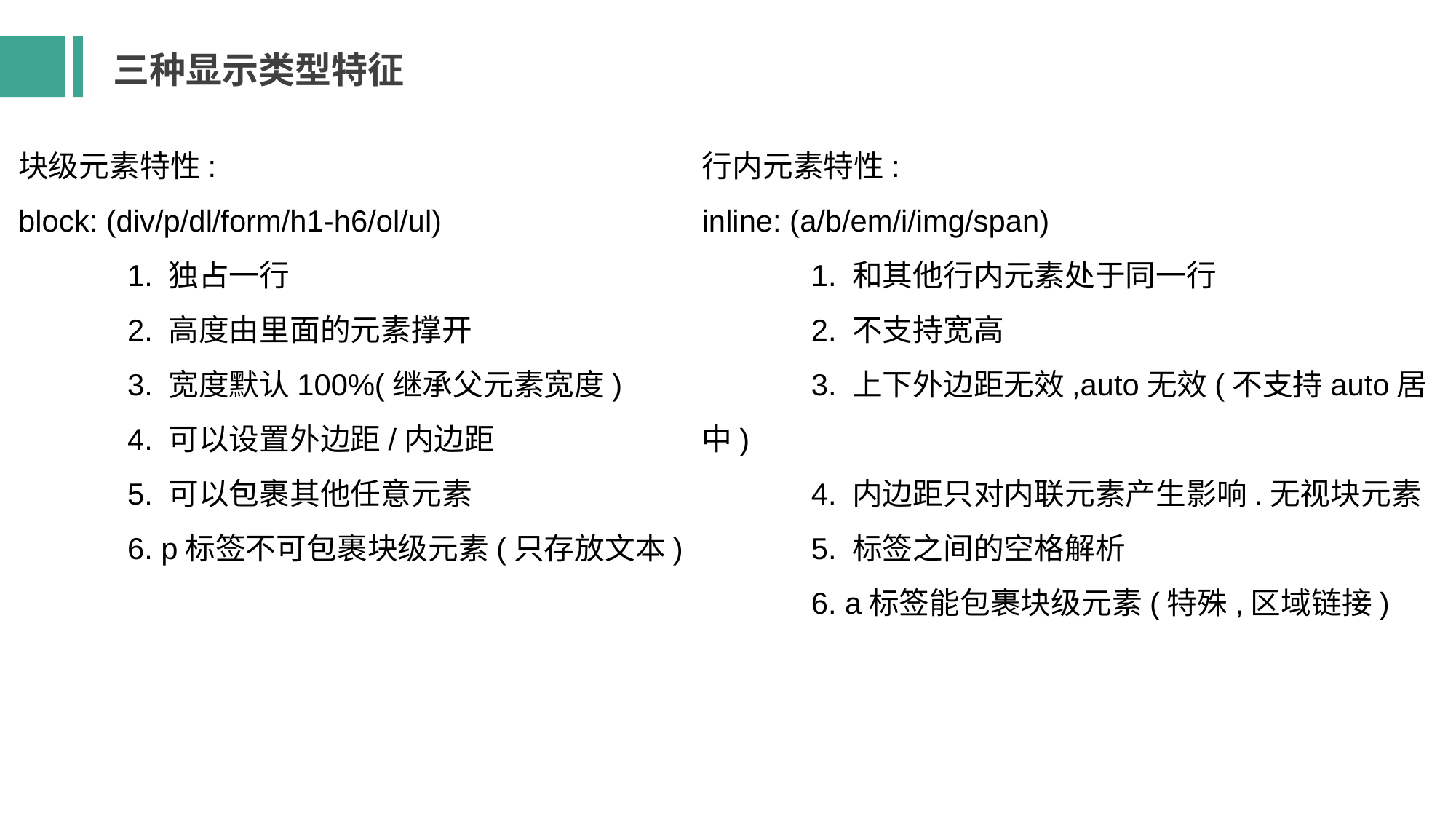

三种显示类型特征
块级元素特性:
block: (div/p/dl/form/h1-h6/ol/ul)
	1. 独占一行
	2. 高度由里面的元素撑开
	3. 宽度默认100%(继承父元素宽度)
	4. 可以设置外边距/内边距
	5. 可以包裹其他任意元素
	6. p标签不可包裹块级元素(只存放文本)
行内元素特性:
inline: (a/b/em/i/img/span)
	1. 和其他行内元素处于同一行
	2. 不支持宽高
	3. 上下外边距无效,auto无效(不支持auto居中)
	4. 内边距只对内联元素产生影响.无视块元素
	5. 标签之间的空格解析
	6. a标签能包裹块级元素(特殊,区域链接)